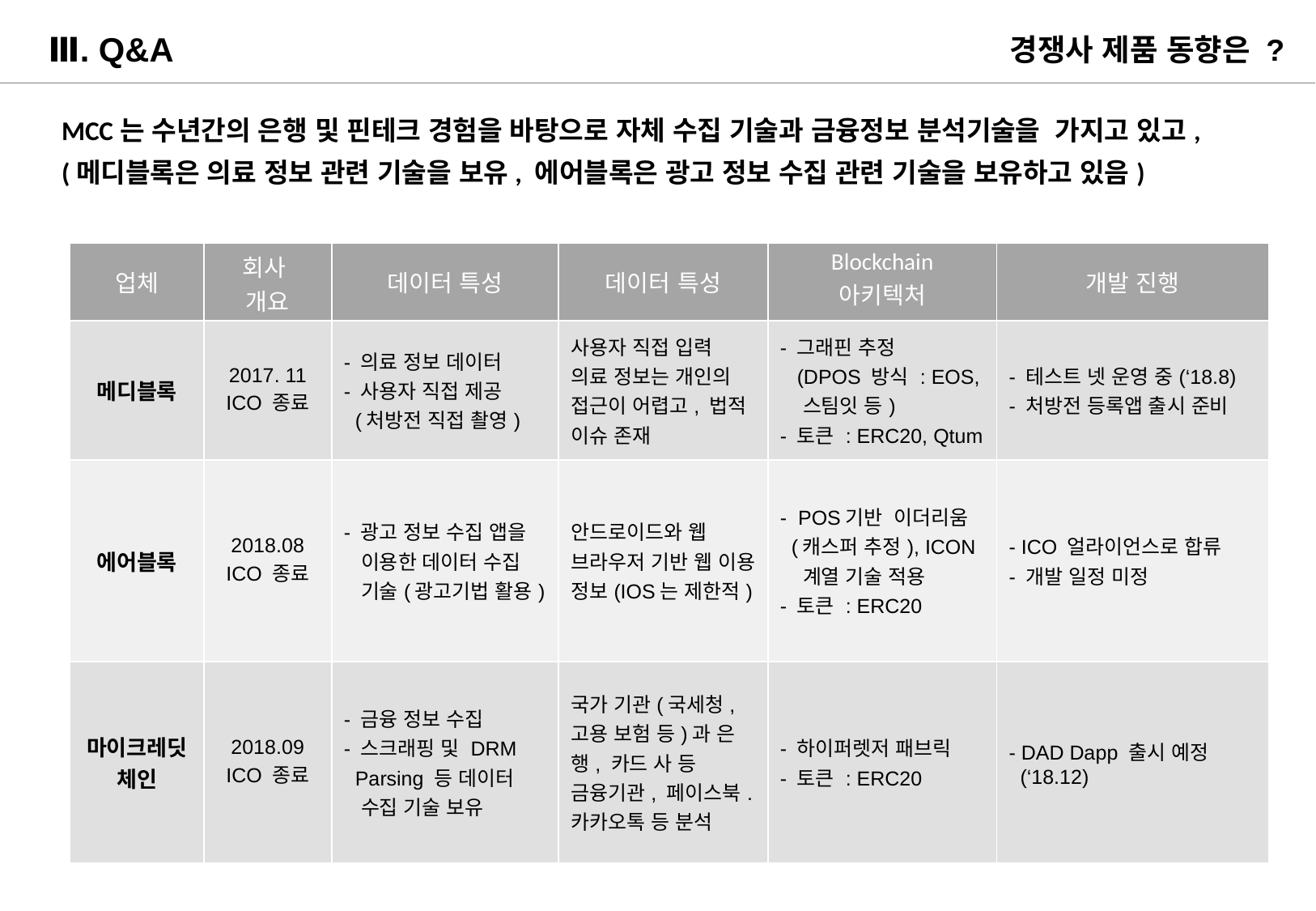

Ⅲ. Q&A
경쟁사 제품 동향은 ?
MCC는 수년간의 은행 및 핀테크 경험을 바탕으로 자체 수집 기술과 금융정보 분석기술을  가지고 있고,
(메디블록은 의료 정보 관련 기술을 보유, 에어블록은 광고 정보 수집 관련 기술을 보유하고 있음)
| 업체 | 회사 개요 | 데이터 특성 | 데이터 특성 | Blockchain 아키텍처 | 개발 진행 |
| --- | --- | --- | --- | --- | --- |
| 메디블록 | 2017. 11 ICO 종료 | - 의료 정보 데이터 - 사용자 직접 제공 (처방전 직접 촬영) | 사용자 직접 입력 의료 정보는 개인의 접근이 어렵고, 법적 이슈 존재 | - 그래핀 추정 (DPOS 방식 : EOS, 스팀잇 등) - 토큰 : ERC20, Qtum | - 테스트 넷 운영 중(‘18.8) - 처방전 등록앱 출시 준비 |
| 에어블록 | 2018.08 ICO 종료 | - 광고 정보 수집 앱을 이용한 데이터 수집 기술(광고기법 활용) | 안드로이드와 웹 브라우저 기반 웹 이용 정보(IOS는 제한적) | - POS기반 이더리움 (캐스퍼 추정), ICON 계열 기술 적용 - 토큰 : ERC20 | - ICO 얼라이언스로 합류 - 개발 일정 미정 |
| 마이크레딧 체인 | 2018.09 ICO 종료 | - 금융 정보 수집 - 스크래핑 및 DRM Parsing 등 데이터 수집 기술 보유 | 국가 기관(국세청, 고용 보험 등)과 은행, 카드 사 등 금융기관, 페이스북. 카카오톡 등 분석 | - 하이퍼렛저 패브릭 - 토큰 : ERC20 | - DAD Dapp 출시 예정 (‘18.12) |